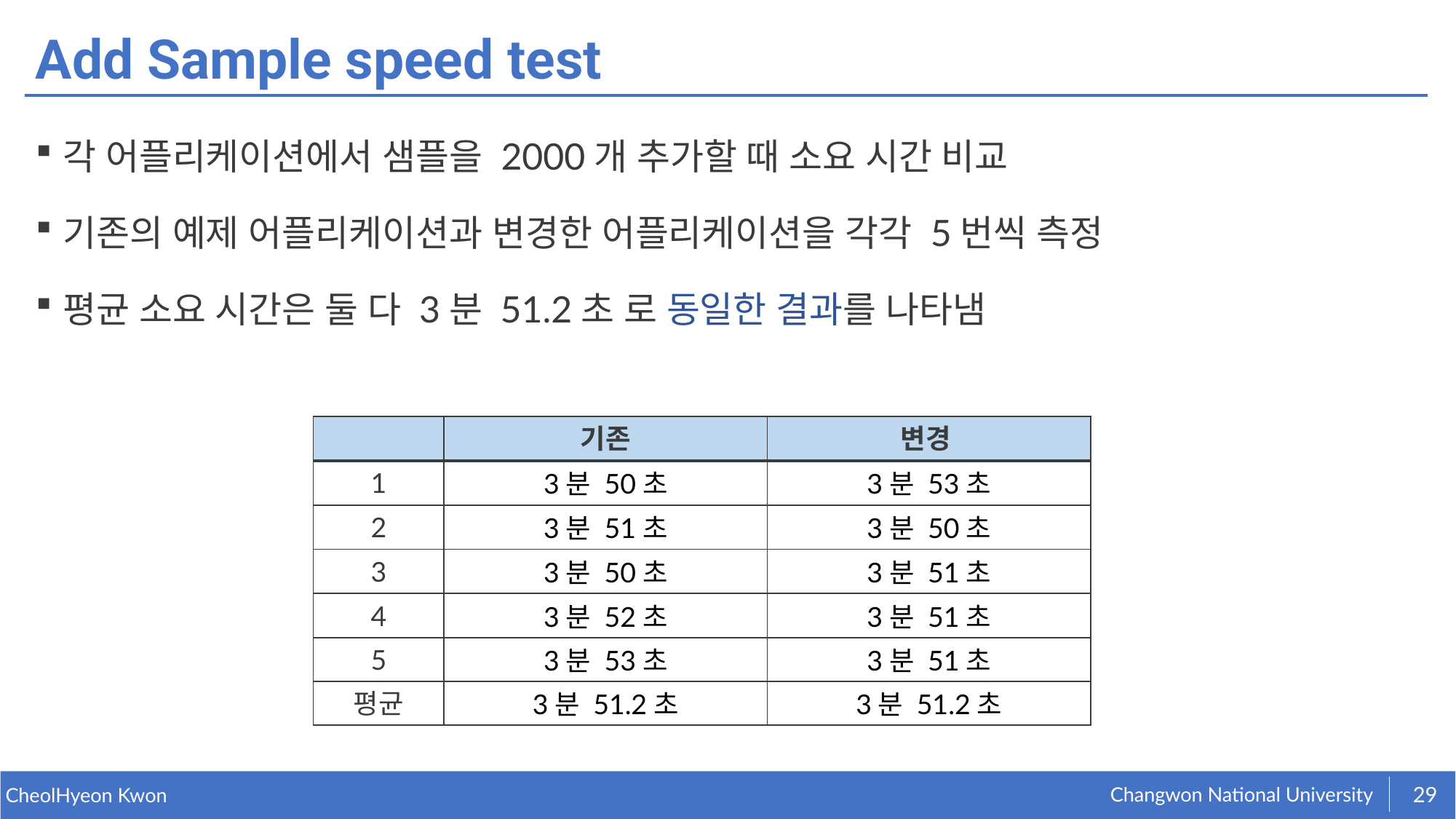

# Add Sample speed test
각 어플리케이션에서 샘플을 2000개 추가할 때 소요 시간 비교
기존의 예제 어플리케이션과 변경한 어플리케이션을 각각 5번씩 측정
평균 소요 시간은 둘 다 3분 51.2초 로 동일한 결과를 나타냄
|  | 기존 | 변경 |
| --- | --- | --- |
| 1 | 3분 50초 | 3분 53초 |
| 2 | 3분 51초 | 3분 50초 |
| 3 | 3분 50초 | 3분 51초 |
| 4 | 3분 52초 | 3분 51초 |
| 5 | 3분 53초 | 3분 51초 |
| 평균 | 3분 51.2초 | 3분 51.2초 |
29